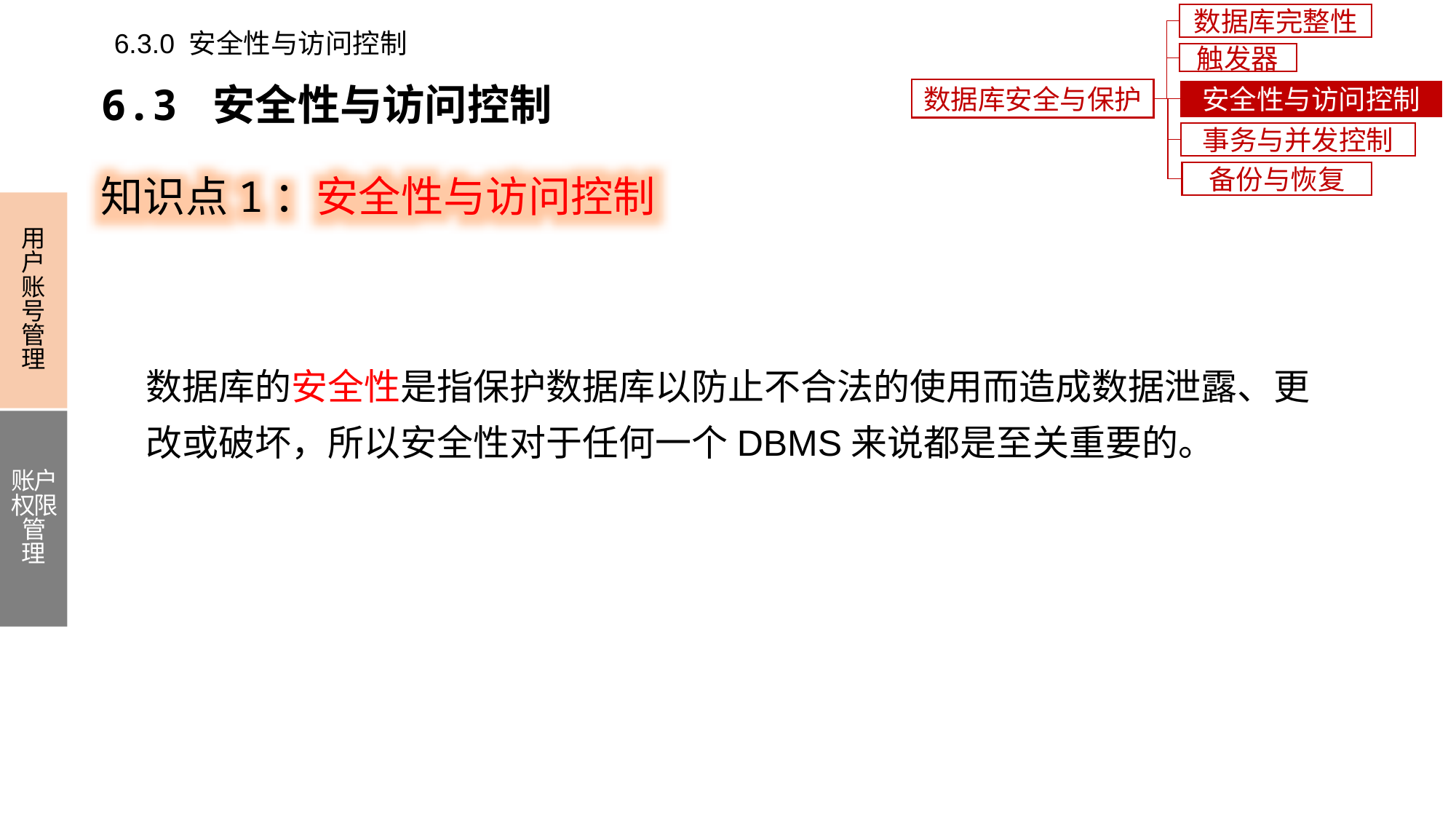

数据库完整性
6.3.0 安全性与访问控制
触发器
6.3 安全性与访问控制
数据库安全与保护
安全性与访问控制
事务与并发控制
知识点1：安全性与访问控制
备份与恢复
用户账号管理
账户权限管理
数据库的安全性是指保护数据库以防止不合法的使用而造成数据泄露、更改或破坏，所以安全性对于任何一个DBMS来说都是至关重要的。